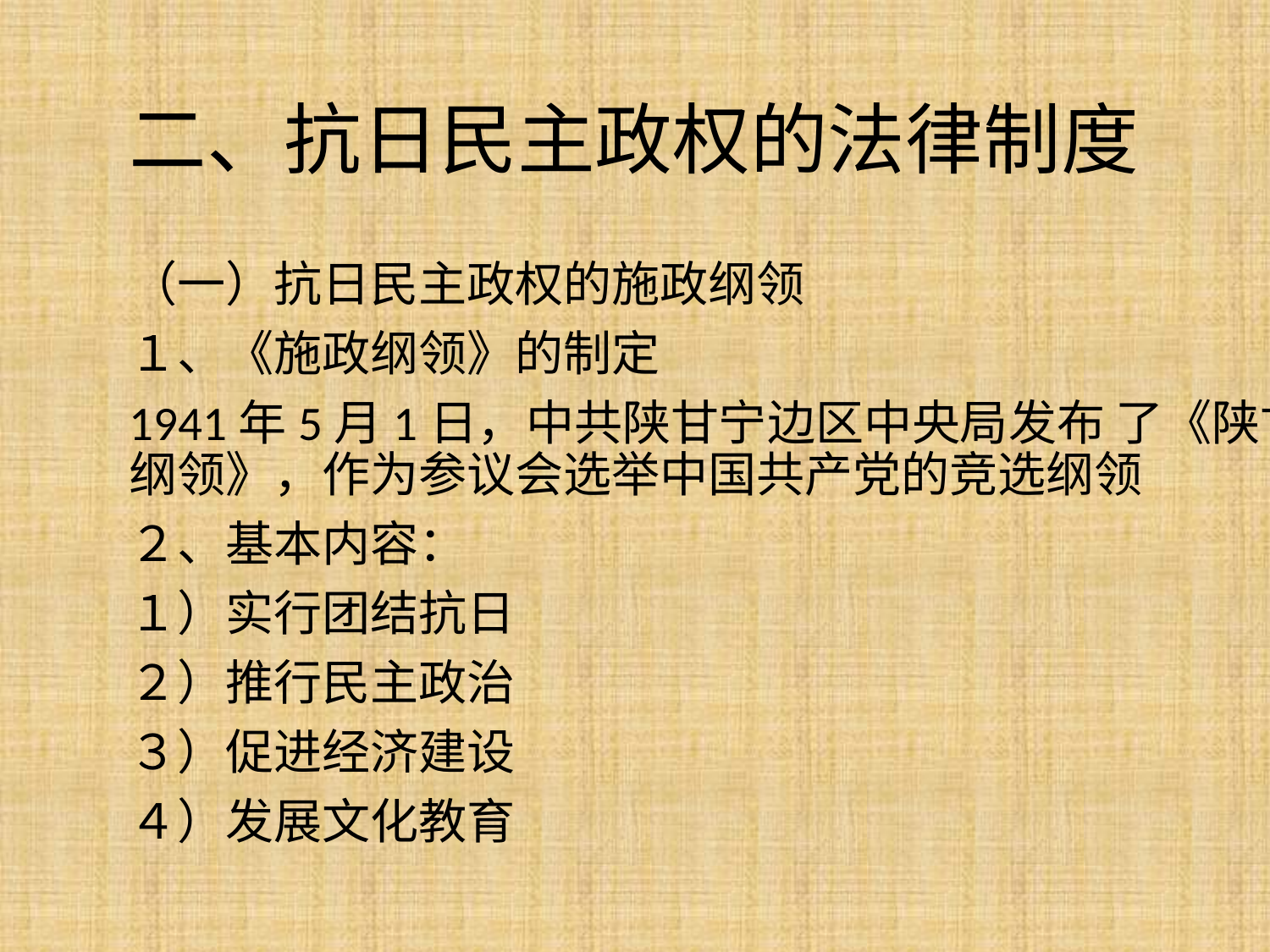

# 二、抗日民主政权的法律制度
（一）抗日民主政权的施政纲领
１、《施政纲领》的制定
1941年5月1日，中共陕甘宁边区中央局发布 了《陕甘宁边区施政纲领》，作为参议会选举中国共产党的竞选纲领
２、基本内容：
１）实行团结抗日
２）推行民主政治
３）促进经济建设
４）发展文化教育